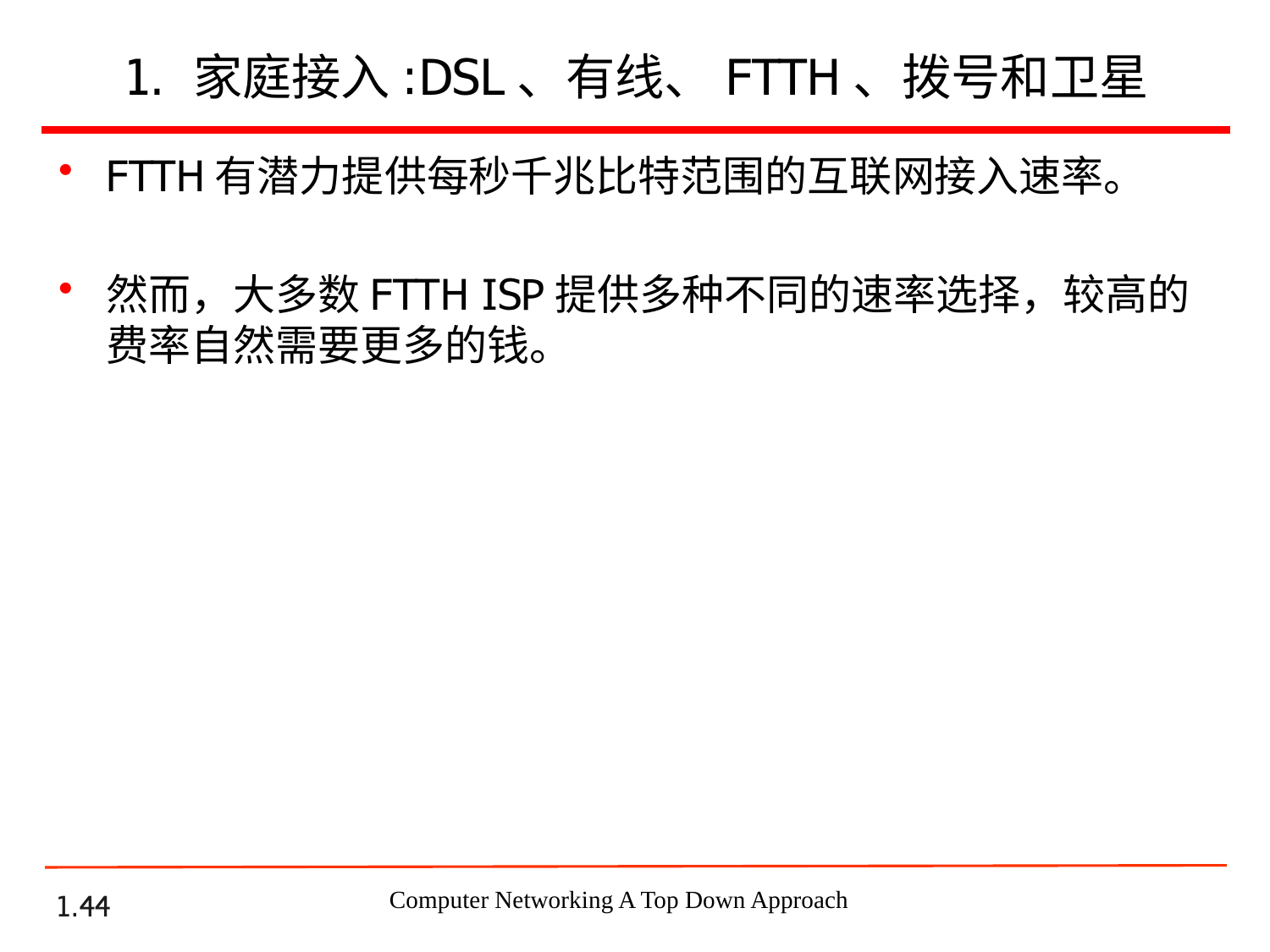

# 1. 家庭接入:DSL、有线、FTTH、拨号和卫星
FTTH有潜力提供每秒千兆比特范围的互联网接入速率。

然而，大多数FTTH ISP提供多种不同的速率选择，较高的费率自然需要更多的钱。